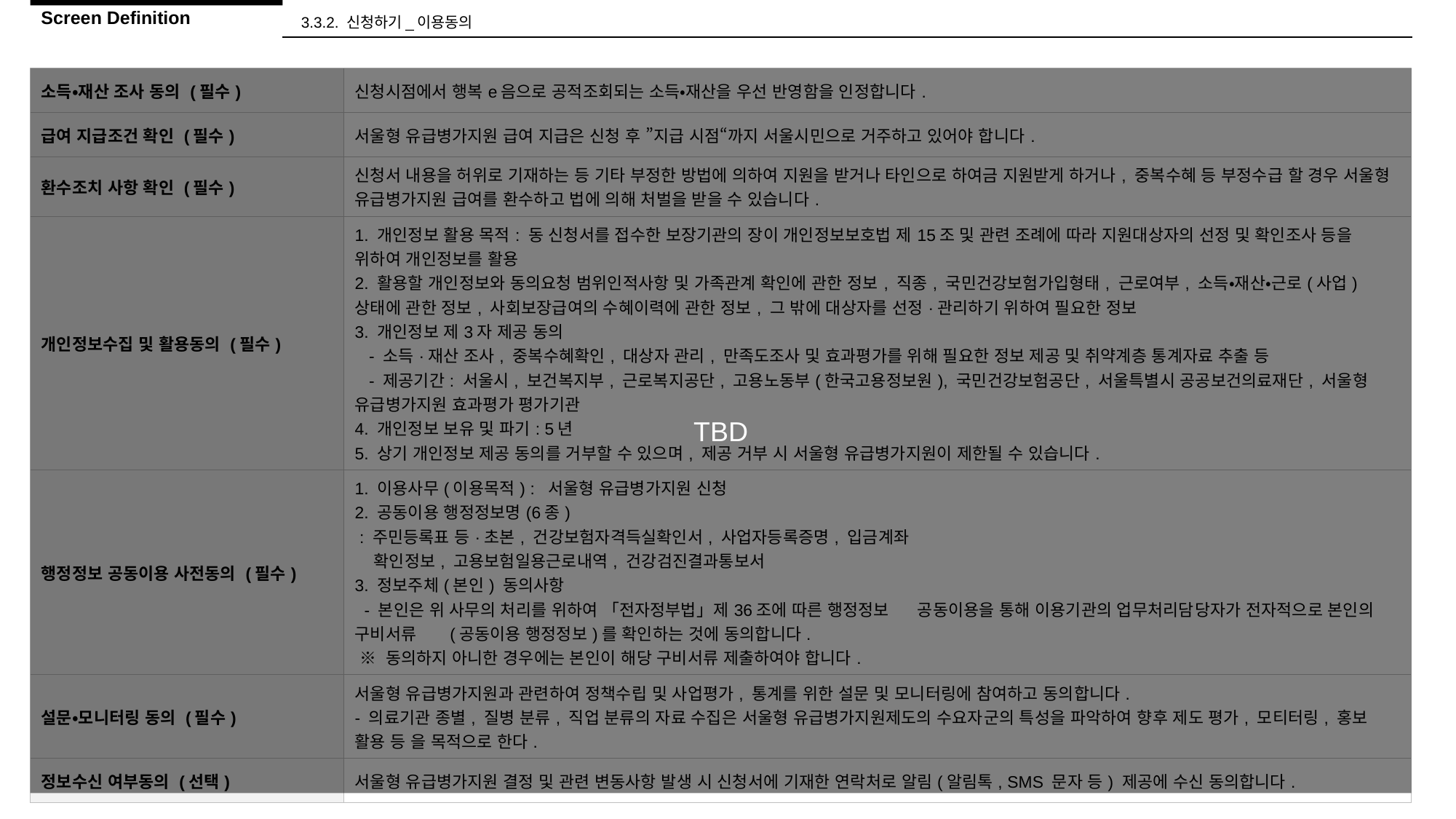

Screen Definition
3.3.2. 신청하기_이용동의
| 소득・재산 조사 동의 (필수) | 신청시점에서 행복e음으로 공적조회되는 소득・재산을 우선 반영함을 인정합니다. |
| --- | --- |
| 급여 지급조건 확인 (필수) | 서울형 유급병가지원 급여 지급은 신청 후 ”지급 시점“까지 서울시민으로 거주하고 있어야 합니다. |
| 환수조치 사항 확인 (필수) | 신청서 내용을 허위로 기재하는 등 기타 부정한 방법에 의하여 지원을 받거나 타인으로 하여금 지원받게 하거나, 중복수혜 등 부정수급 할 경우 서울형 유급병가지원 급여를 환수하고 법에 의해 처벌을 받을 수 있습니다. |
| 개인정보수집 및 활용동의 (필수) | 1. 개인정보 활용 목적: 동 신청서를 접수한 보장기관의 장이 개인정보보호법 제15조 및 관련 조례에 따라 지원대상자의 선정 및 확인조사 등을 위하여 개인정보를 활용 2. 활용할 개인정보와 동의요청 범위인적사항 및 가족관계 확인에 관한 정보, 직종, 국민건강보험가입형태, 근로여부, 소득‧재산‧근로(사업)상태에 관한 정보, 사회보장급여의 수혜이력에 관한 정보, 그 밖에 대상자를 선정·관리하기 위하여 필요한 정보 3. 개인정보 제3자 제공 동의 - 소득·재산 조사, 중복수혜확인, 대상자 관리, 만족도조사 및 효과평가를 위해 필요한 정보 제공 및 취약계층 통계자료 추출 등 - 제공기간: 서울시, 보건복지부, 근로복지공단, 고용노동부(한국고용정보원), 국민건강보험공단, 서울특별시 공공보건의료재단, 서울형 유급병가지원 효과평가 평가기관 4. 개인정보 보유 및 파기: 5년 5. 상기 개인정보 제공 동의를 거부할 수 있으며, 제공 거부 시 서울형 유급병가지원이 제한될 수 있습니다. |
| 행정정보 공동이용 사전동의 (필수) | 1. 이용사무(이용목적) : 서울형 유급병가지원 신청 2. 공동이용 행정정보명(6종) : 주민등록표 등·초본, 건강보험자격득실확인서, 사업자등록증명, 입금계좌 확인정보, 고용보험일용근로내역, 건강검진결과통보서 3. 정보주체(본인) 동의사항 - 본인은 위 사무의 처리를 위하여 「전자정부법」제36조에 따른 행정정보 공동이용을 통해 이용기관의 업무처리담당자가 전자적으로 본인의 구비서류 (공동이용 행정정보)를 확인하는 것에 동의합니다. ※ 동의하지 아니한 경우에는 본인이 해당 구비서류 제출하여야 합니다. |
| 설문・모니터링 동의 (필수) | 서울형 유급병가지원과 관련하여 정책수립 및 사업평가, 통계를 위한 설문 및 모니터링에 참여하고 동의합니다. - 의료기관 종별, 질병 분류, 직업 분류의 자료 수집은 서울형 유급병가지원제도의 수요자군의 특성을 파악하여 향후 제도 평가, 모티터링, 홍보 활용 등 을 목적으로 한다. |
| 정보수신 여부동의 (선택) | 서울형 유급병가지원 결정 및 관련 변동사항 발생 시 신청서에 기재한 연락처로 알림(알림톡, SMS 문자 등) 제공에 수신 동의합니다. |
TBD